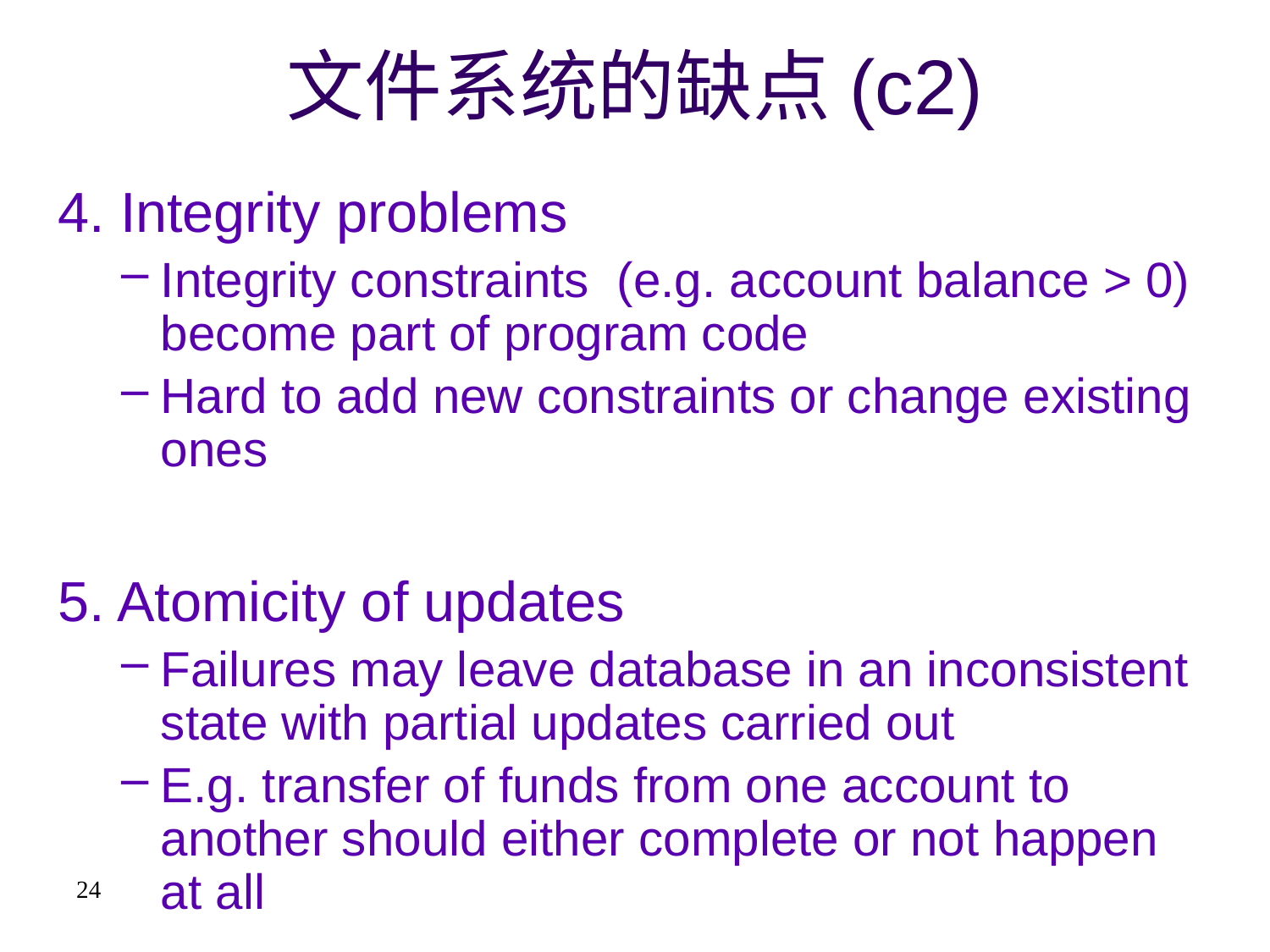

# 文件系统的缺点(c2)

4. Integrity problems
Integrity constraints  (e.g. account balance > 0) become part of program code
Hard to add new constraints or change existing ones

5. Atomicity of updates
Failures may leave database in an inconsistent state with partial updates carried out
E.g. transfer of funds from one account to another should either complete or not happen at all
24